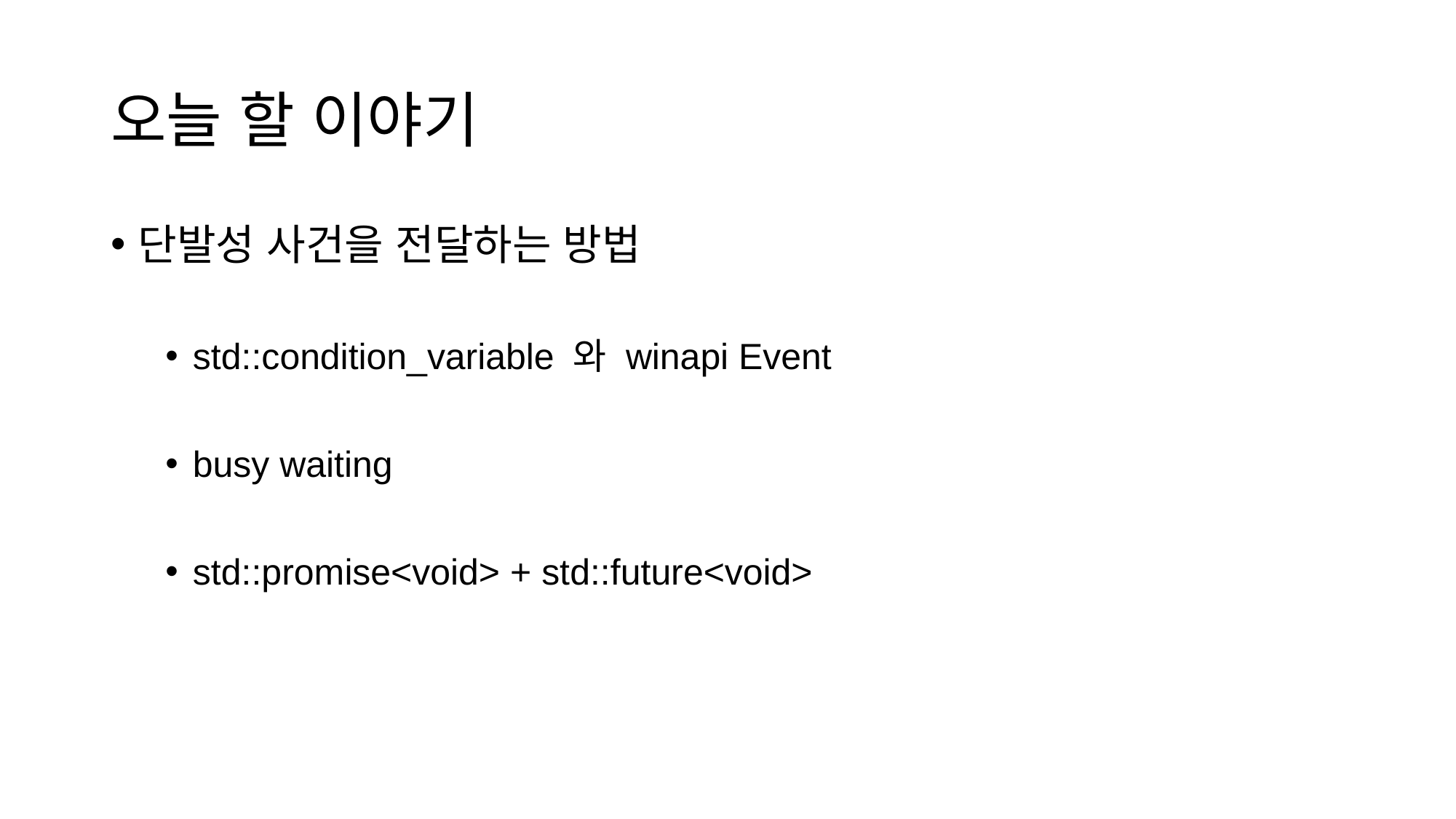

# 오늘 할 이야기
단발성 사건을 전달하는 방법

std::condition_variable 와 winapi Event

busy waiting

std::promise<void> + std::future<void>